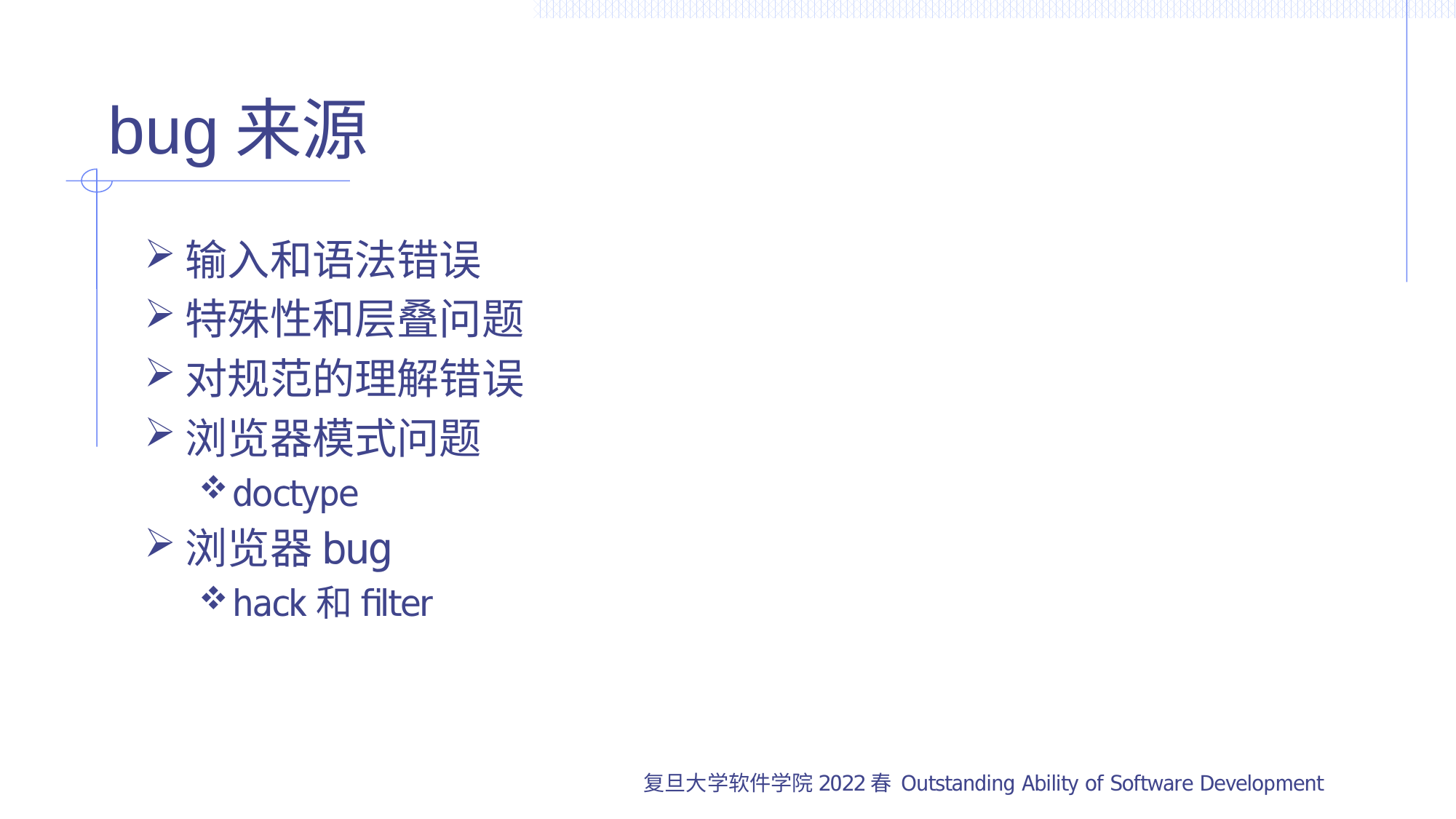

# bug来源
输入和语法错误
特殊性和层叠问题
对规范的理解错误
浏览器模式问题
doctype
浏览器bug
hack和filter